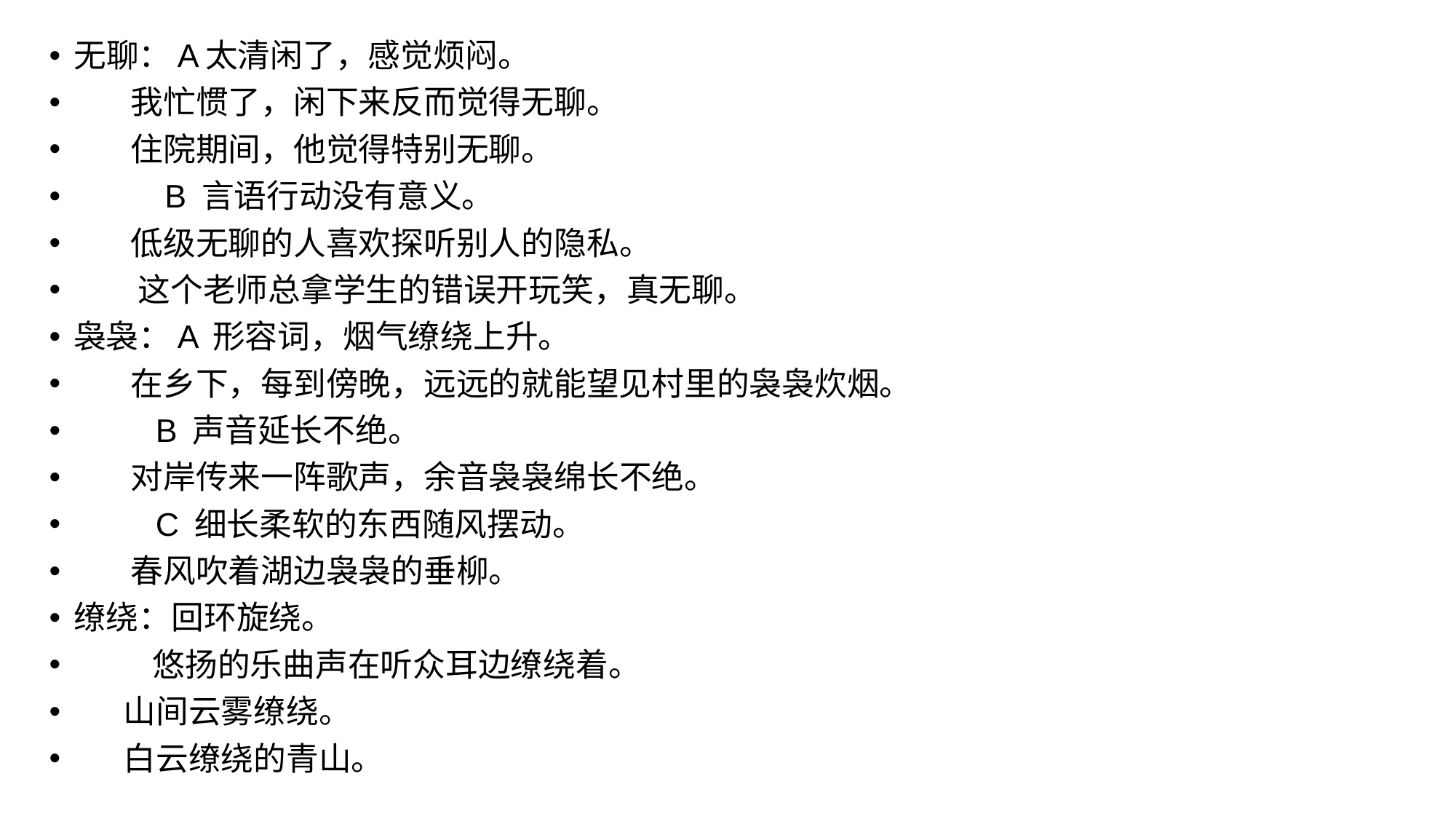

无聊：A太清闲了，感觉烦闷。
       我忙惯了，闲下来反而觉得无聊。
       住院期间，他觉得特别无聊。
          B 言语行动没有意义。
       低级无聊的人喜欢探听别人的隐私。
        这个老师总拿学生的错误开玩笑，真无聊。
袅袅：A 形容词，烟气缭绕上升。
       在乡下，每到傍晚，远远的就能望见村里的袅袅炊烟。
         B 声音延长不绝。
       对岸传来一阵歌声，余音袅袅绵长不绝。
         C 细长柔软的东西随风摆动。
       春风吹着湖边袅袅的垂柳。
缭绕：回环旋绕。
          悠扬的乐曲声在听众耳边缭绕着。
      山间云雾缭绕。
      白云缭绕的青山。
#